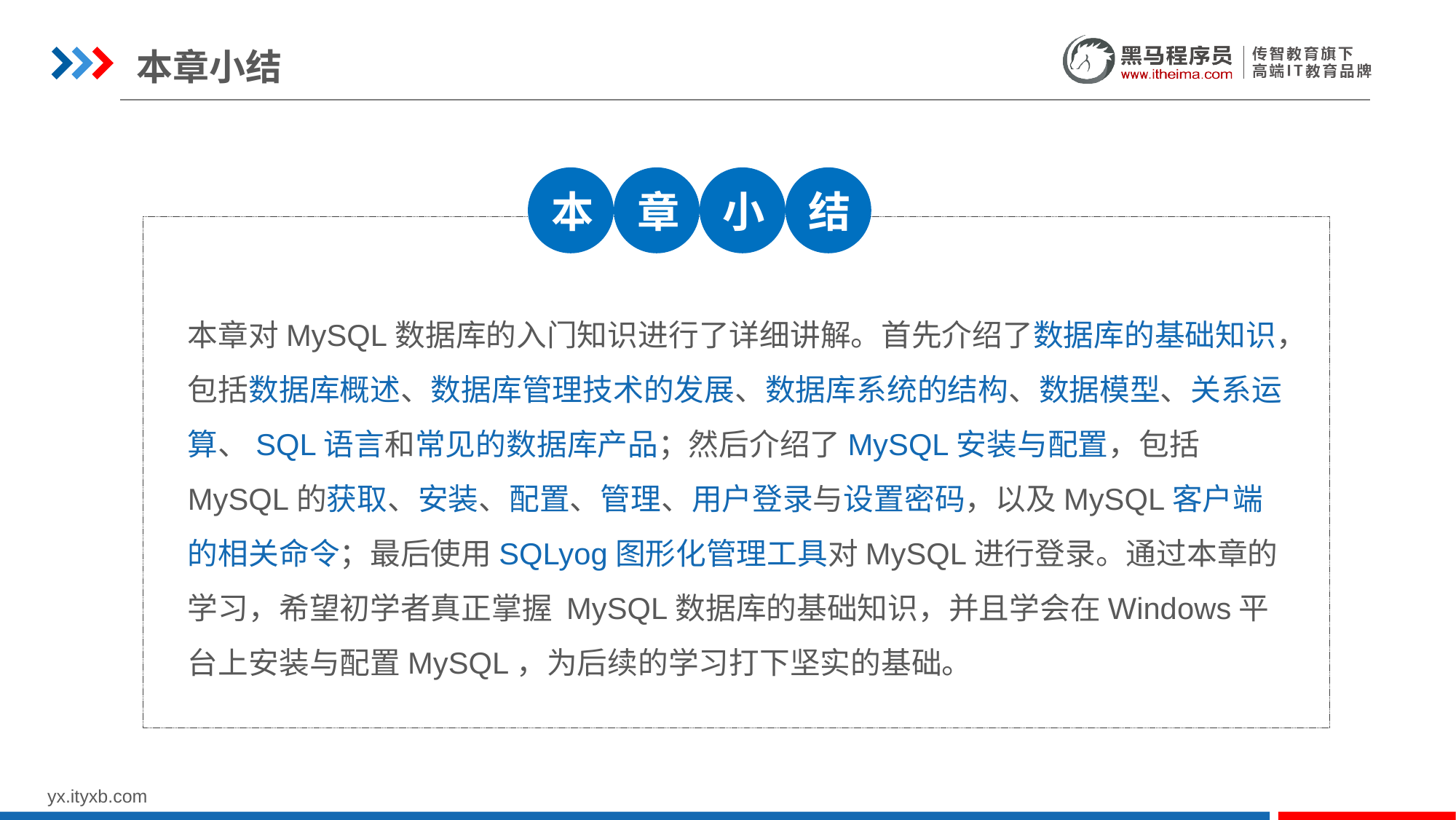

本章小结
本
章
小
结

本章对MySQL数据库的入门知识进行了详细讲解。首先介绍了数据库的基础知识，包括数据库概述、数据库管理技术的发展、数据库系统的结构、数据模型、关系运算、SQL语言和常见的数据库产品；然后介绍了MySQL安装与配置，包括MySQL的获取、安装、配置、管理、用户登录与设置密码，以及MySQL客户端的相关命令；最后使用SQLyog图形化管理工具对MySQL进行登录。通过本章的学习，希望初学者真正掌握 MySQL数据库的基础知识，并且学会在Windows平台上安装与配置MySQL，为后续的学习打下坚实的基础。